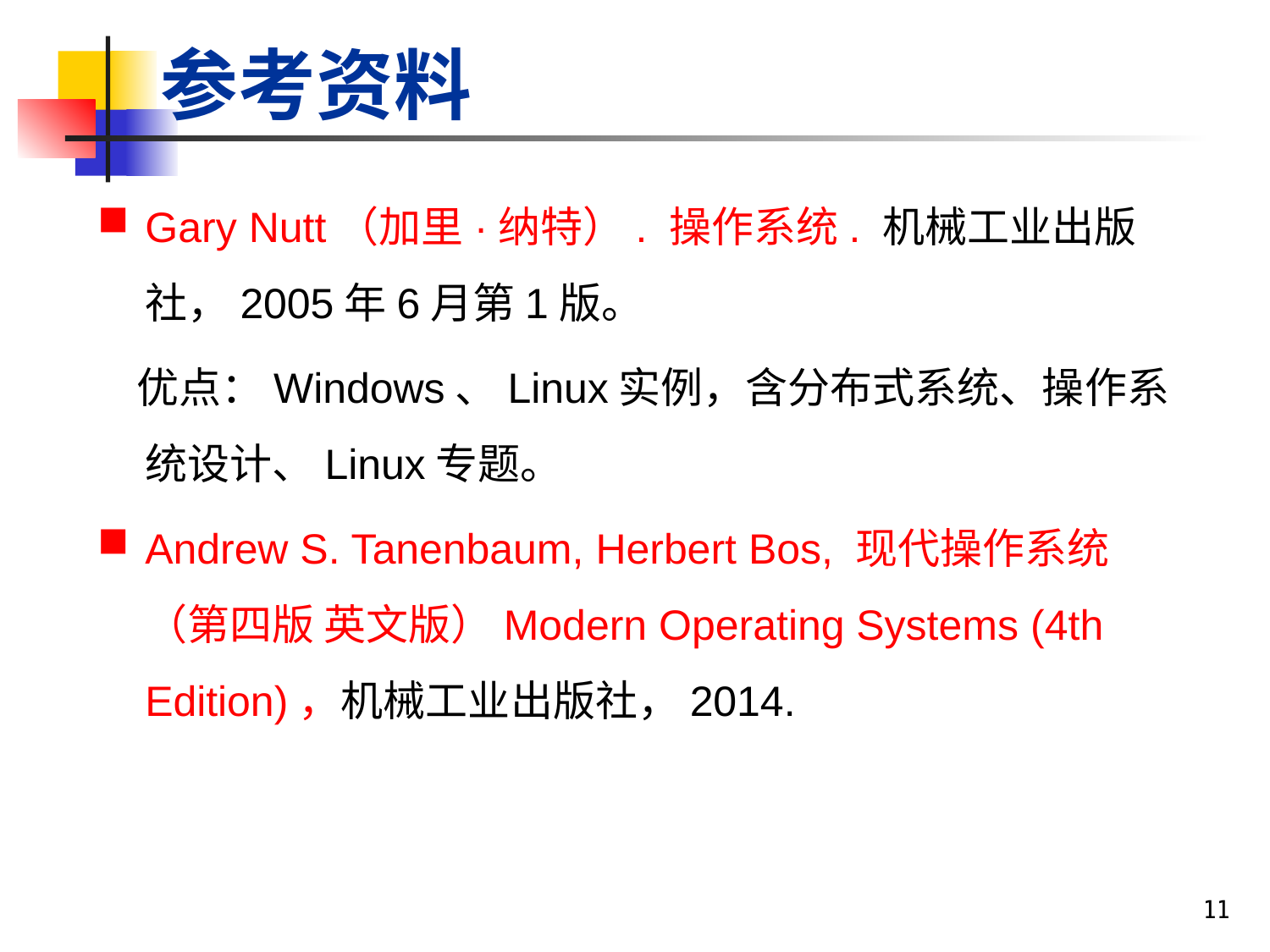

#
参考资料
Gary Nutt（加里·纳特）. 操作系统. 机械工业出版社，2005年6月第1版。
   优点：Windows、Linux实例，含分布式系统、操作系统设计、Linux专题。
Andrew S. Tanenbaum, Herbert Bos, 现代操作系统（第四版 英文版）Modern Operating Systems (4th Edition)，机械工业出版社，2014.

11